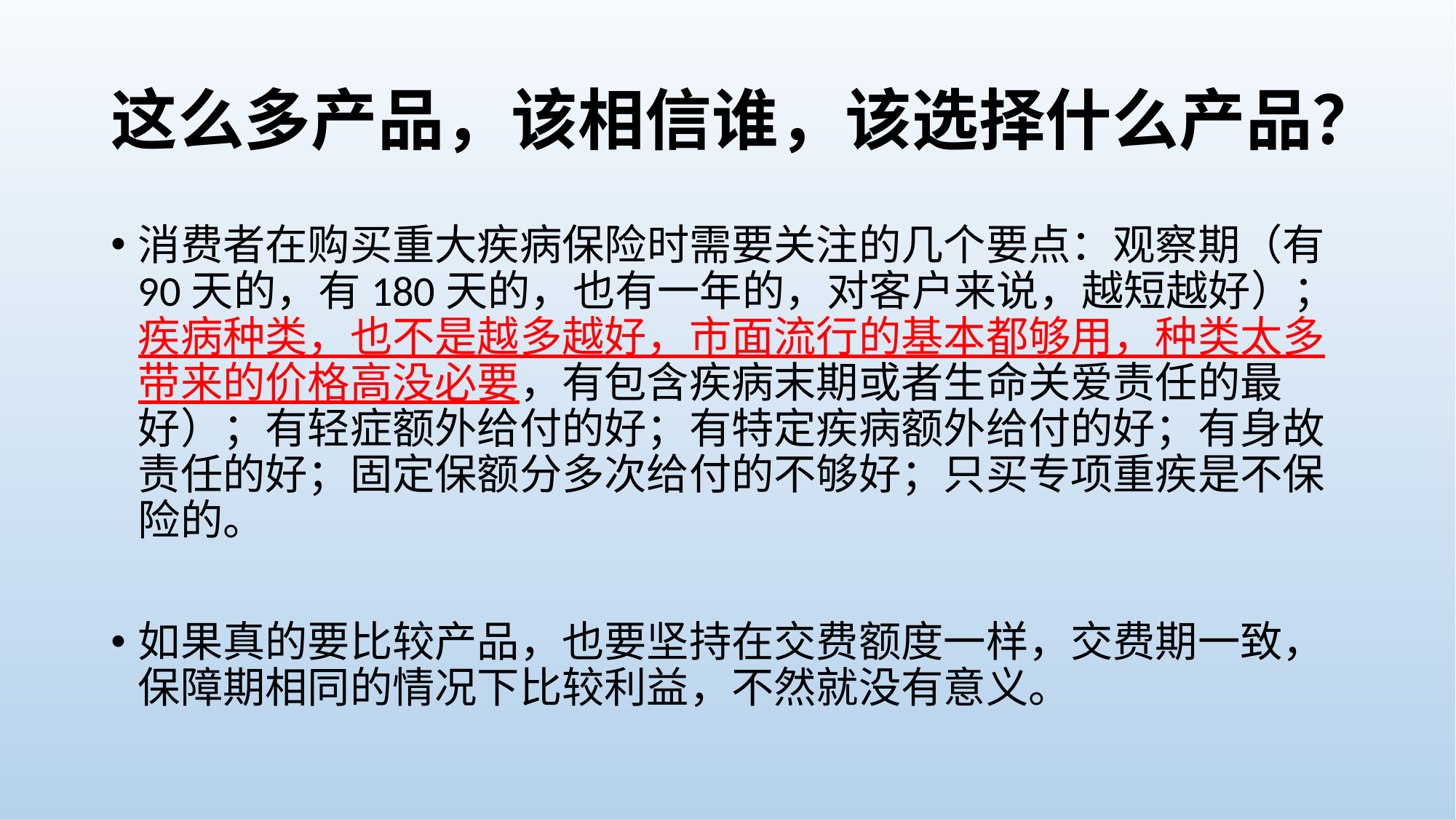

# 这么多产品，该相信谁，该选择什么产品？
消费者在购买重大疾病保险时需要关注的几个要点：观察期（有90天的，有180天的，也有一年的，对客户来说，越短越好）；疾病种类，也不是越多越好，市面流行的基本都够用，种类太多带来的价格高没必要，有包含疾病末期或者生命关爱责任的最好）；有轻症额外给付的好；有特定疾病额外给付的好；有身故责任的好；固定保额分多次给付的不够好；只买专项重疾是不保险的。

如果真的要比较产品，也要坚持在交费额度一样，交费期一致，保障期相同的情况下比较利益，不然就没有意义。